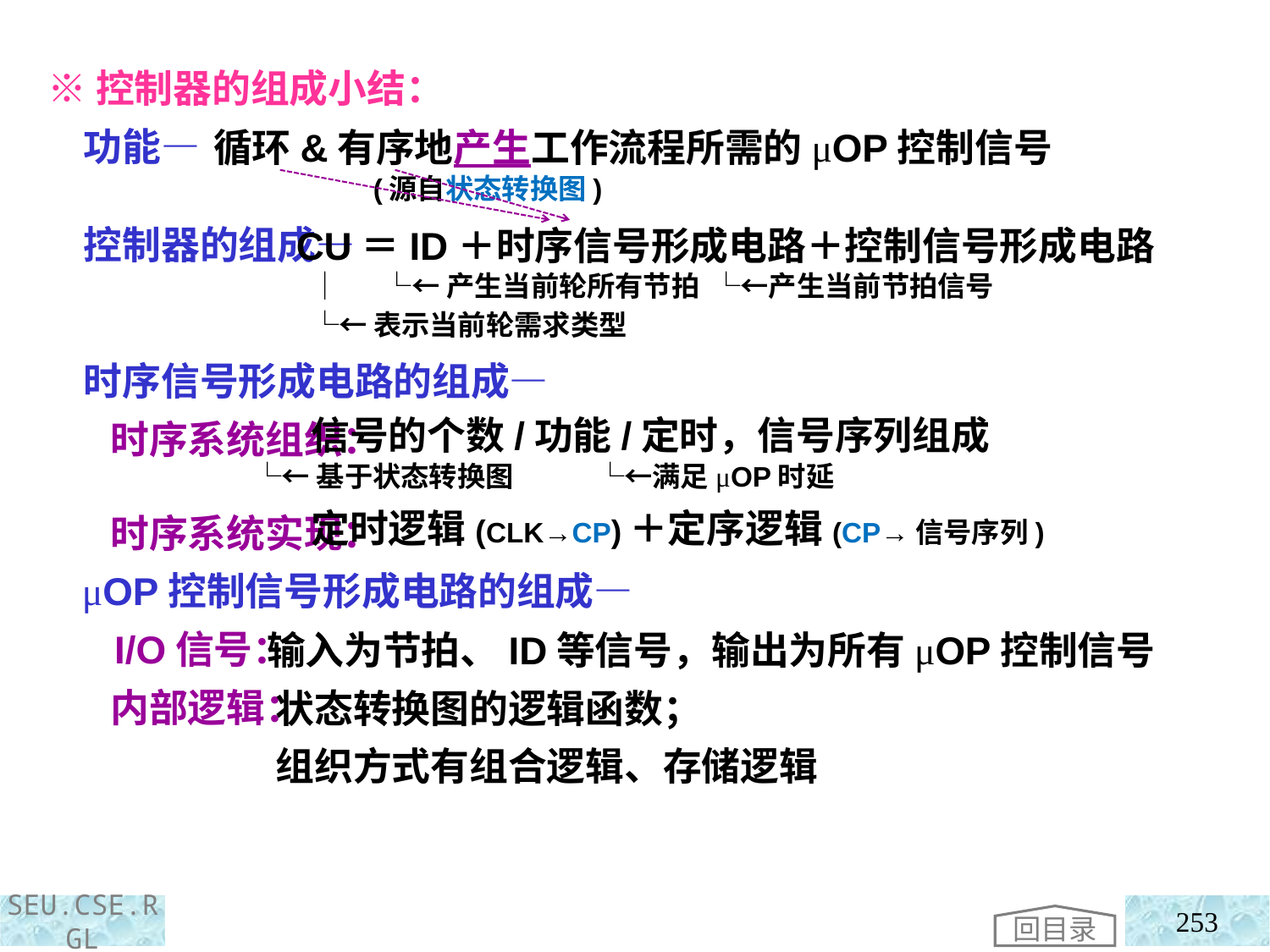

※控制器的组成小结：
    功能—

    控制器的组成—

    时序信号形成电路的组成—
       时序系统组织：

       时序系统实现：
    μOP控制信号形成电路的组成—
       I/O信号：
       内部逻辑：
   循环&有序地产生工作流程所需的μOP控制信号
                         (源自状态转换图)
           CU＝ID＋时序信号形成电路＋控制信号形成电路
                     │       └←产生当前轮所有节拍  └←产生当前节拍信号
                     └←表示当前轮需求类型

              信号的个数/功能/定时，信号序列组成
            └←基于状态转换图             └←满足μOP时延
              定时逻辑(CLK→CP)＋定序逻辑(CP→信号序列)

         输入为节拍、ID等信号，输出为所有μOP控制信号
          状态转换图的逻辑函数；
          组织方式有组合逻辑、存储逻辑
回目录
253